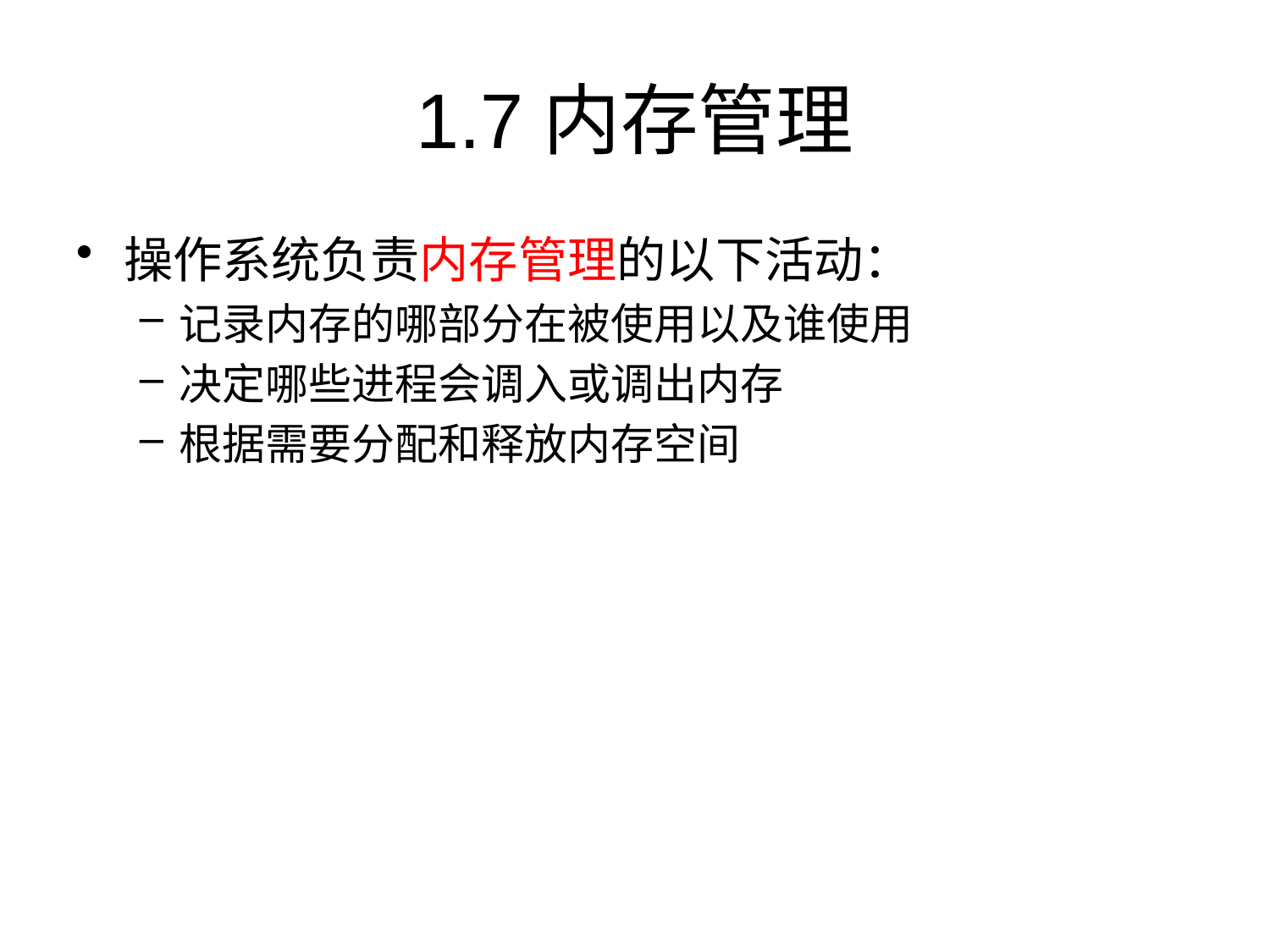

# 1.7	内存管理
操作系统负责内存管理的以下活动：
记录内存的哪部分在被使用以及谁使用
决定哪些进程会调入或调出内存
根据需要分配和释放内存空间